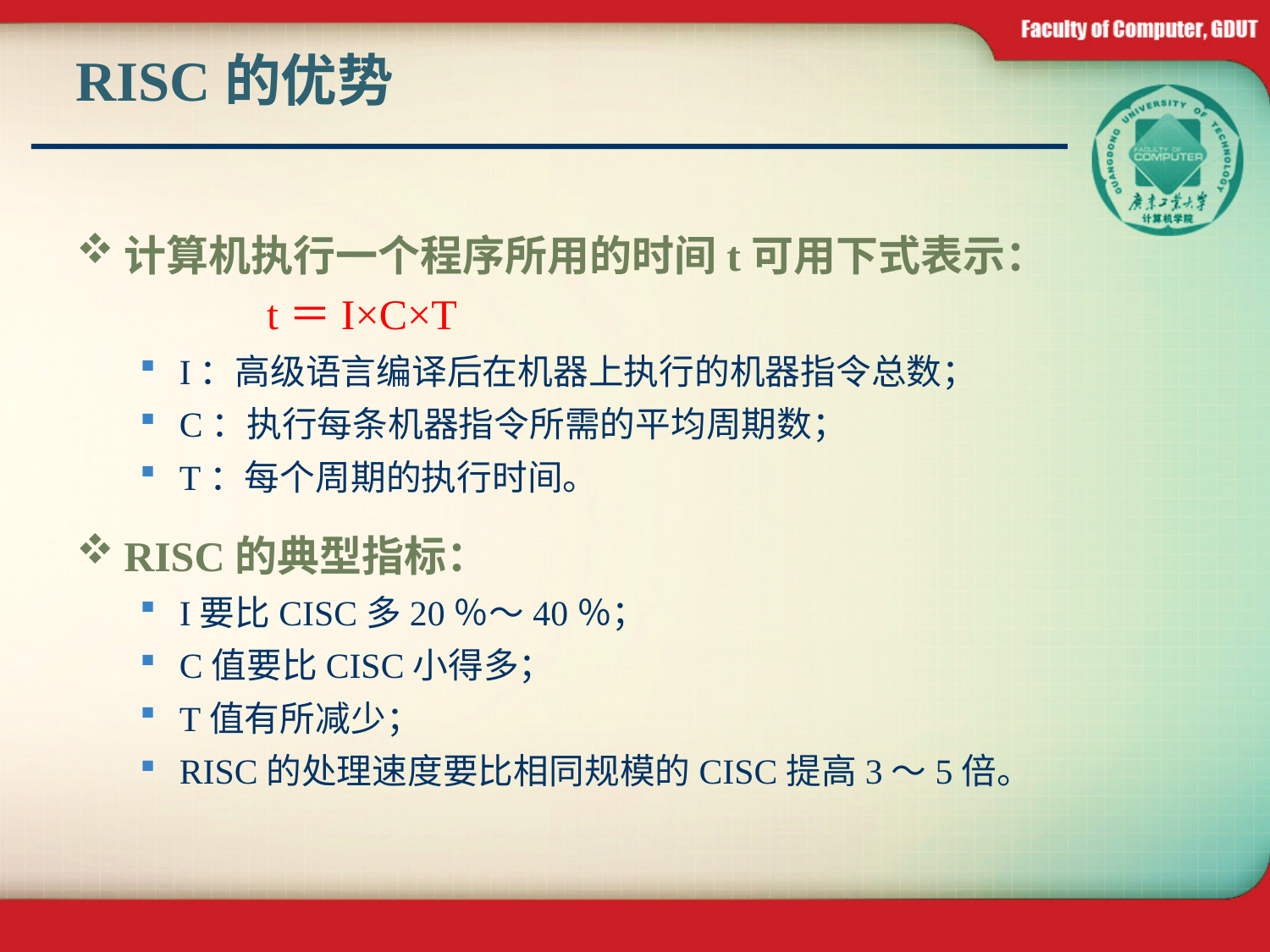

# RISC的优势
计算机执行一个程序所用的时间t可用下式表示：
            t＝I×C×T
I：高级语言编译后在机器上执行的机器指令总数；
C：执行每条机器指令所需的平均周期数；
T：每个周期的执行时间。
RISC的典型指标：
I要比CISC多20％～40％；
C值要比CISC小得多；
T值有所减少；
RISC的处理速度要比相同规模的CISC提高3～5倍。